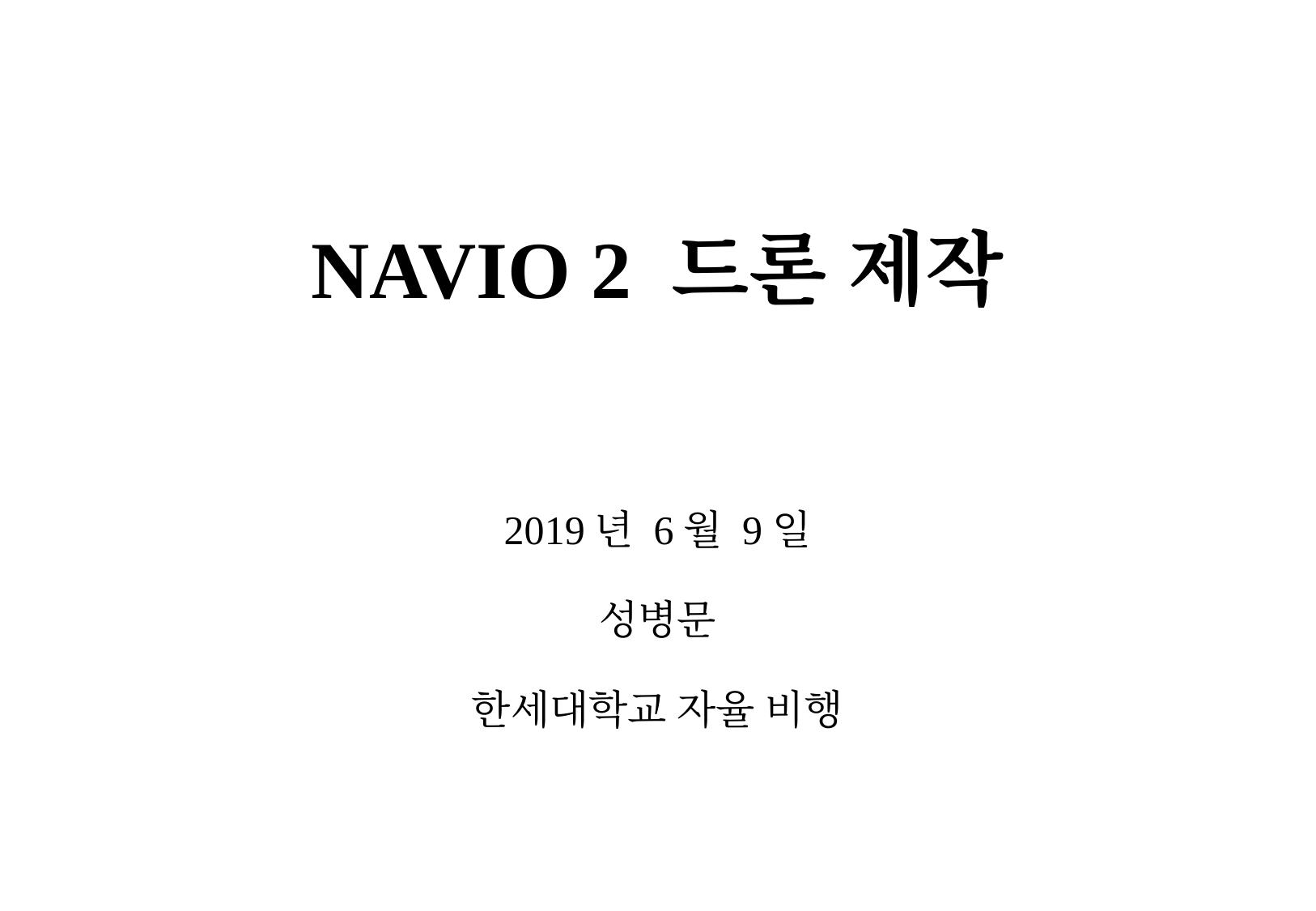

# NAVIO 2 드론 제작
2019년 6월 9일
성병문
한세대학교 자율 비행